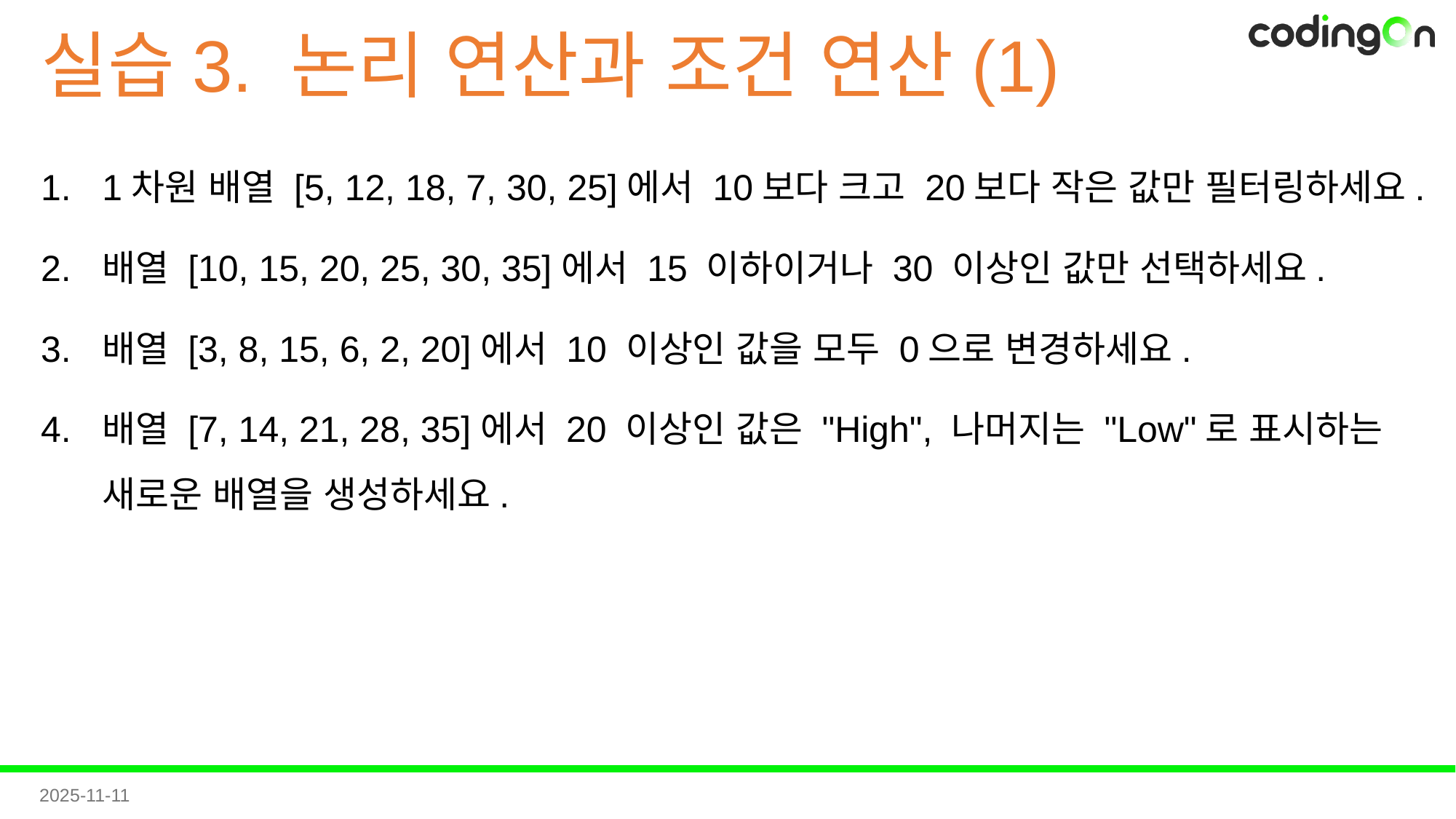

# 실습3. 논리 연산과 조건 연산(1)
1차원 배열 [5, 12, 18, 7, 30, 25]에서 10보다 크고 20보다 작은 값만 필터링하세요.
배열 [10, 15, 20, 25, 30, 35]에서 15 이하이거나 30 이상인 값만 선택하세요.
배열 [3, 8, 15, 6, 2, 20]에서 10 이상인 값을 모두 0으로 변경하세요.
배열 [7, 14, 21, 28, 35]에서 20 이상인 값은 "High", 나머지는 "Low"로 표시하는 새로운 배열을 생성하세요.
2025-11-11